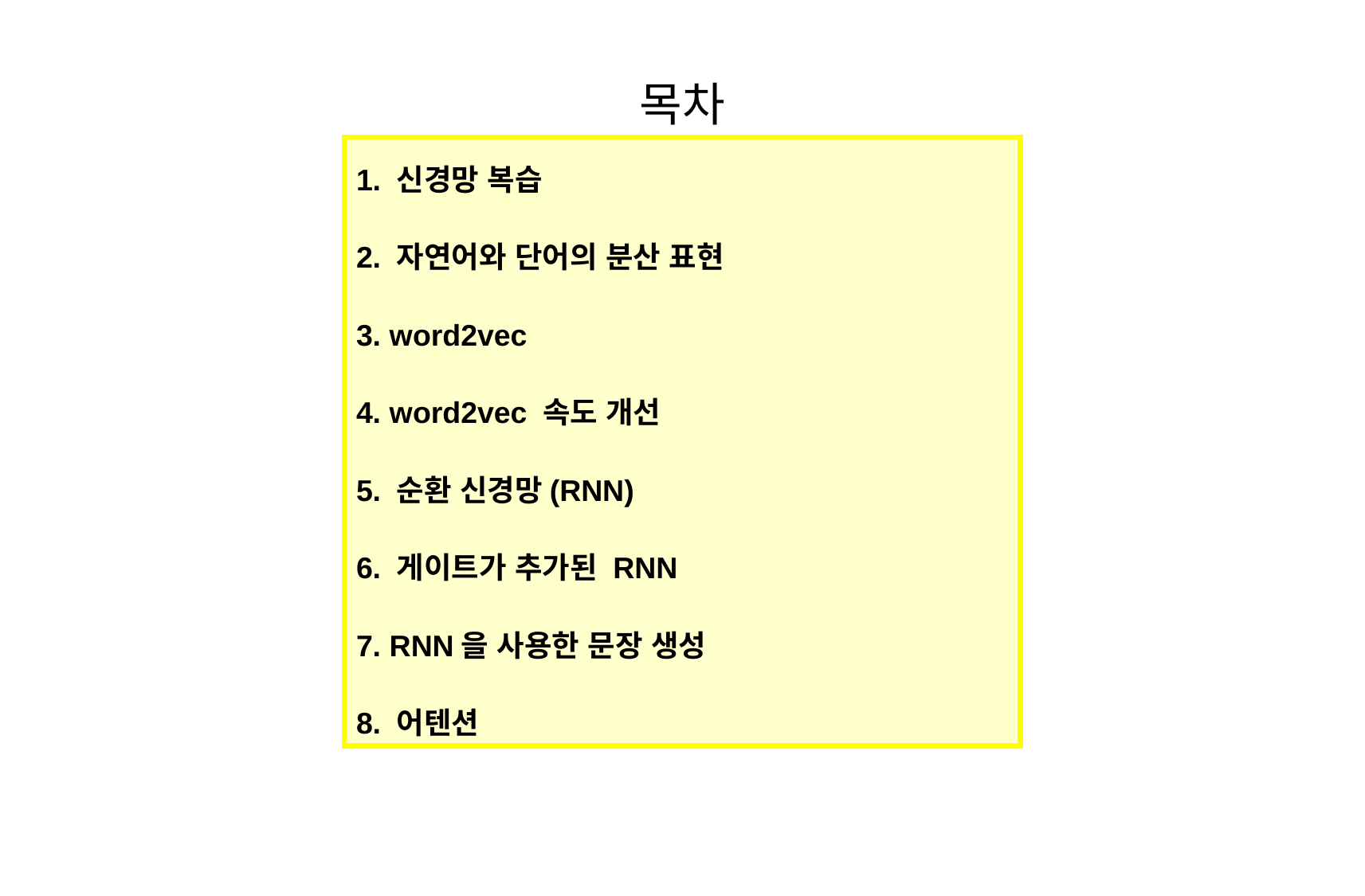

목차
1. 신경망 복습
2. 자연어와 단어의 분산 표현
3. word2vec
4. word2vec 속도 개선
5. 순환 신경망(RNN)
6. 게이트가 추가된 RNN
7. RNN을 사용한 문장 생성
8. 어텐션